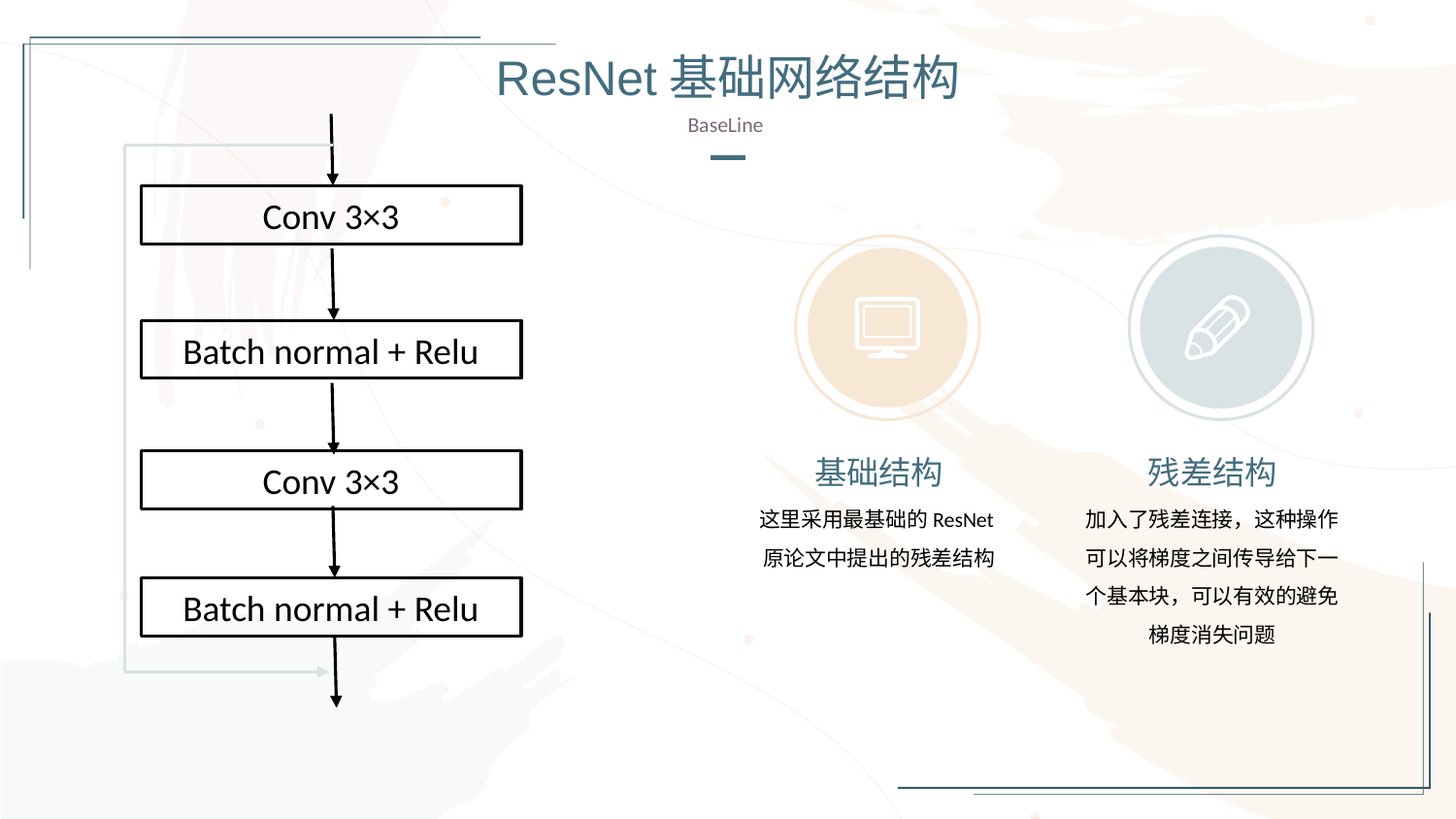

ResNet基础网络结构
BaseLine
Conv 3×3
Batch normal + Relu
Conv 3×3
Batch normal + Relu

基础结构
残差结构
这里采用最基础的ResNet原论文中提出的残差结构
加入了残差连接，这种操作可以将梯度之间传导给下一个基本块，可以有效的避免梯度消失问题